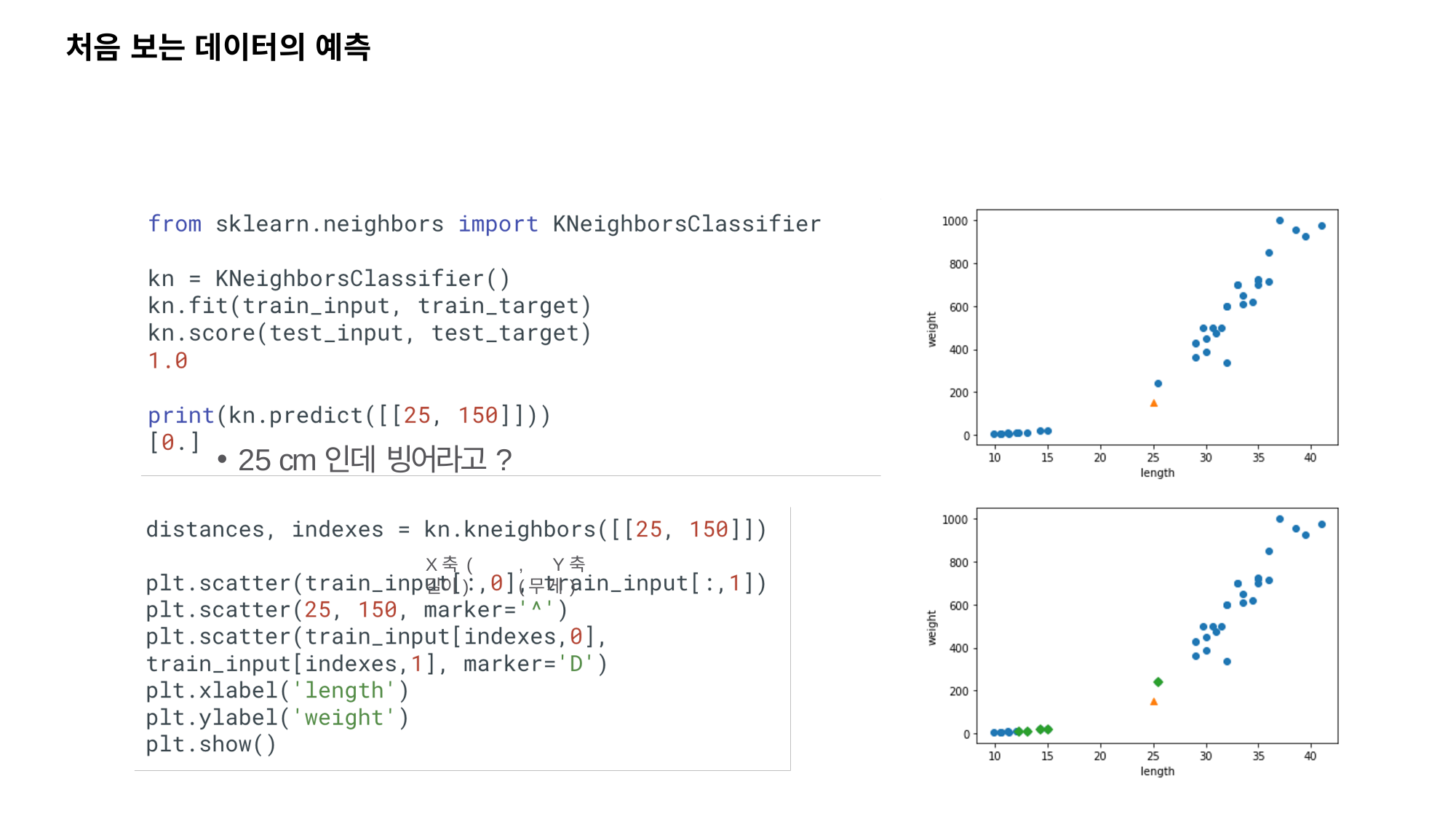

# 처음 보는 데이터의 예측

25 cm인데 빙어라고?

X축(길이)
,	Y축(무게)